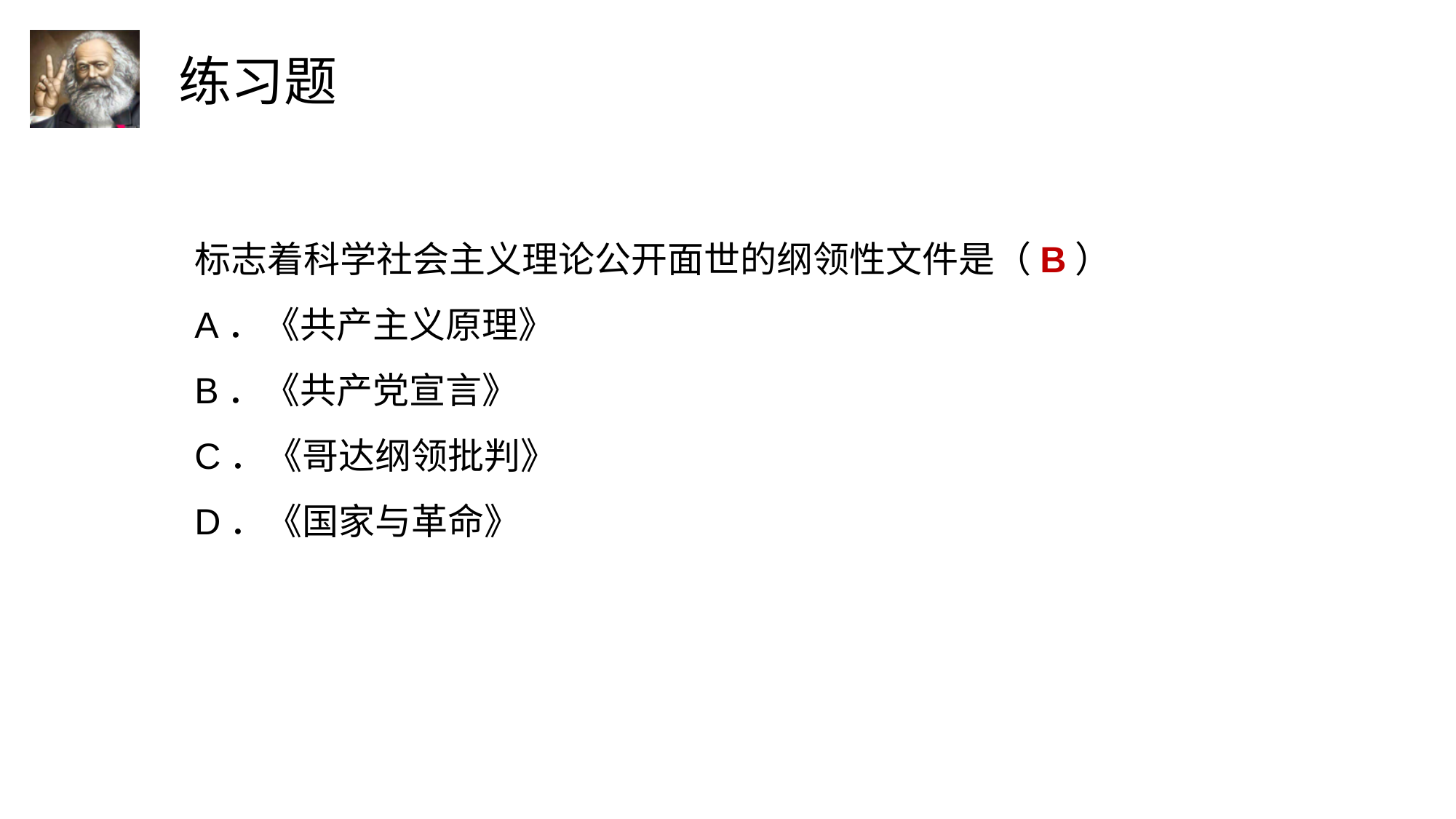

标志着科学社会主义理论公开面世的纲领性文件是（B）
A．《共产主义原理》
B．《共产党宣言》
C．《哥达纲领批判》
D．《国家与革命》